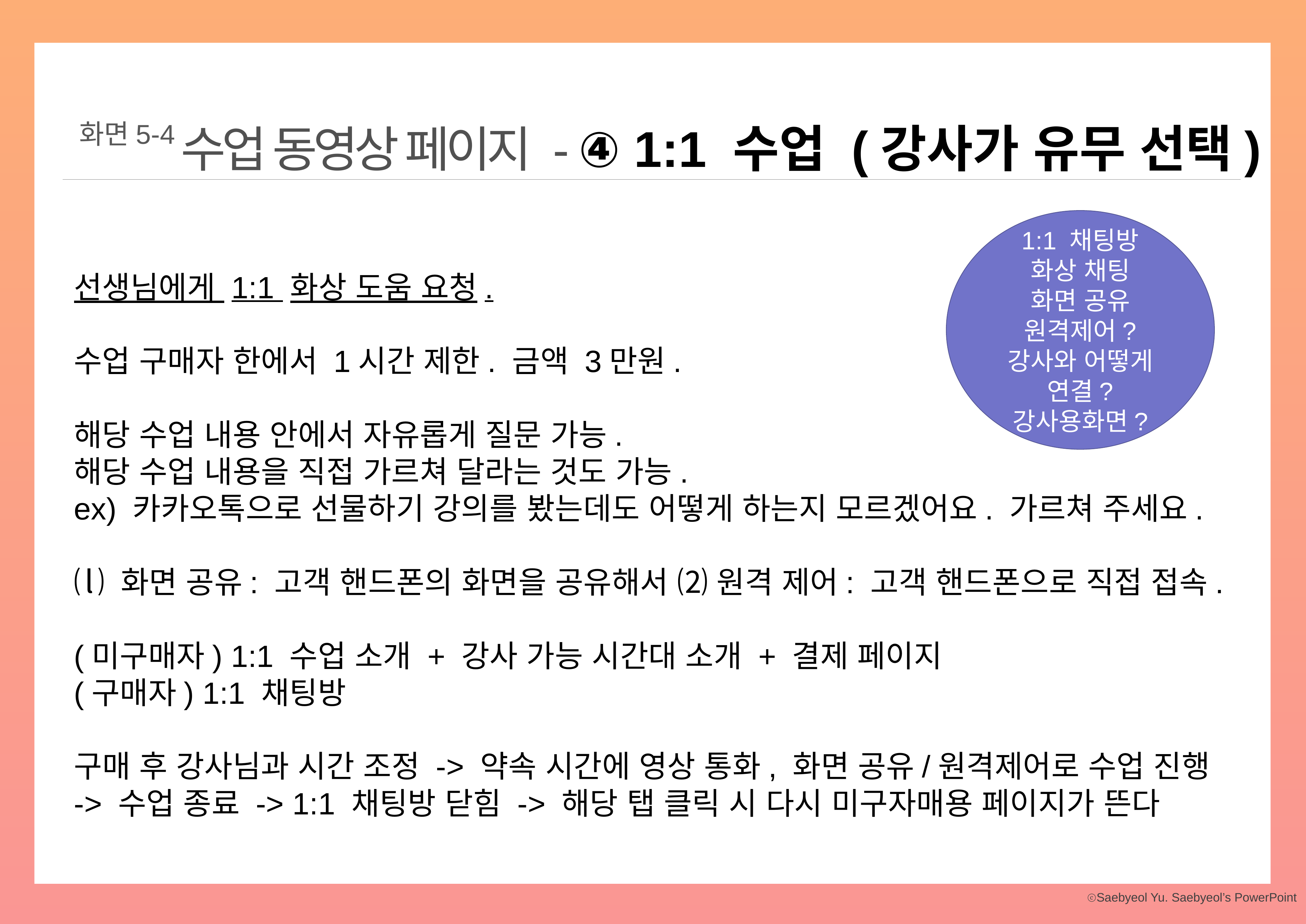

화면5-4
수업 동영상 페이지 - ④ 1:1 수업 (강사가 유무 선택)

1:1 채팅방
화상 채팅
화면 공유
원격제어?
강사와 어떻게 연결? 강사용화면?
선생님에게 1:1 화상 도움 요청.

수업 구매자 한에서 1시간 제한. 금액 3만원.

해당 수업 내용 안에서 자유롭게 질문 가능.
해당 수업 내용을 직접 가르쳐 달라는 것도 가능.
ex) 카카오톡으로 선물하기 강의를 봤는데도 어떻게 하는지 모르겠어요. 가르쳐 주세요.

⒧ 화면 공유: 고객 핸드폰의 화면을 공유해서 ⑵ 원격 제어: 고객 핸드폰으로 직접 접속.

(미구매자) 1:1 수업 소개 + 강사 가능 시간대 소개 + 결제 페이지
(구매자) 1:1 채팅방

구매 후 강사님과 시간 조정 -> 약속 시간에 영상 통화, 화면 공유/원격제어로 수업 진행 -> 수업 종료 -> 1:1 채팅방 닫힘 -> 해당 탭 클릭 시 다시 미구자매용 페이지가 뜬다